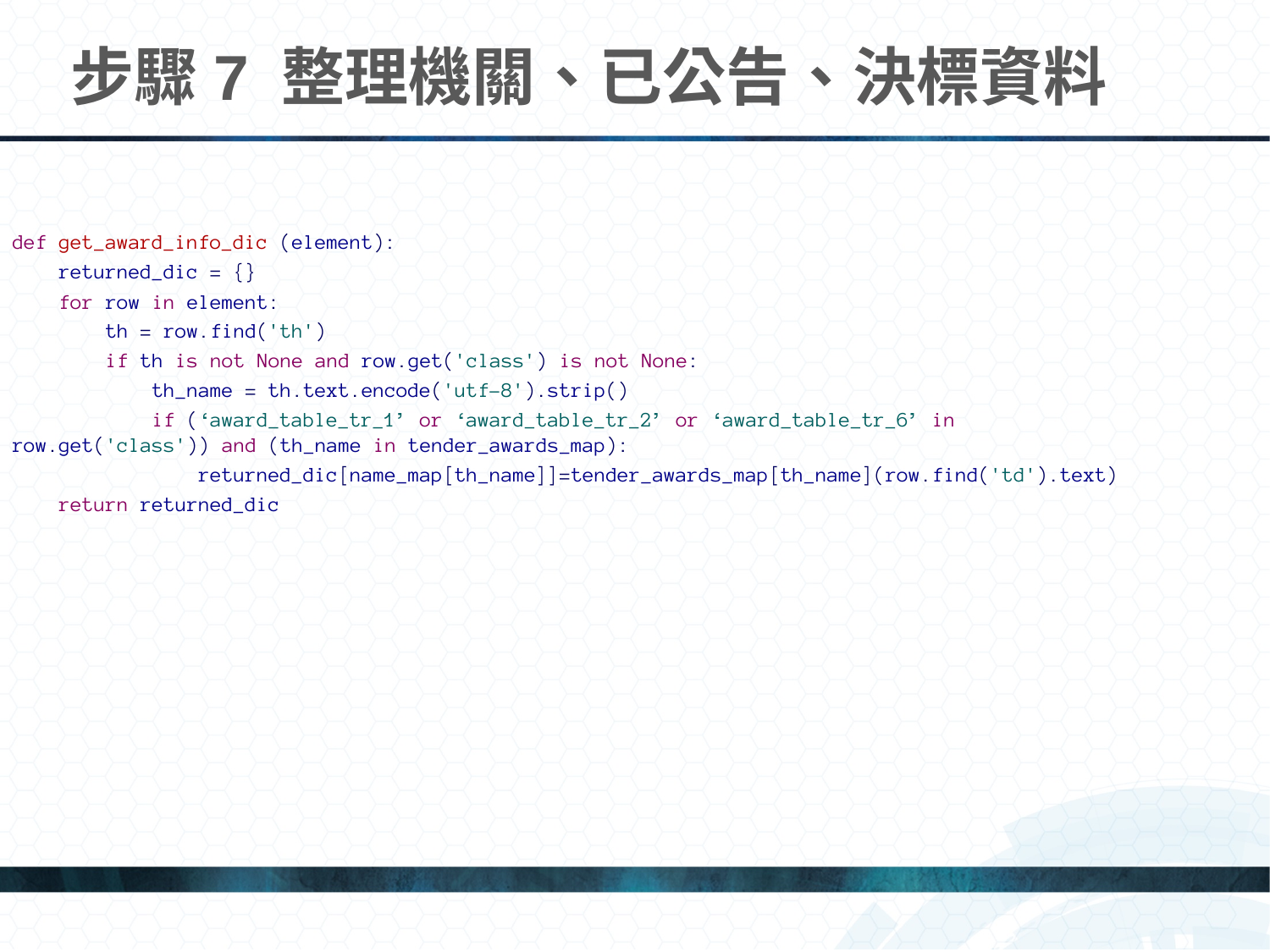

# 步驟7 整理機關、已公告、決標資料
def get_award_info_dic (element):
    returned_dic = {}
    for row in element:
        th = row.find('th')
        if th is not None and row.get('class') is not None:
            th_name = th.text.encode('utf-8').strip()
            if (‘award_table_tr_1’ or ‘award_table_tr_2’ or ‘award_table_tr_6’ in            row.get('class')) and (th_name in tender_awards_map):
                returned_dic[name_map[th_name]]=tender_awards_map[th_name](row.find('td').text)
    return returned_dic